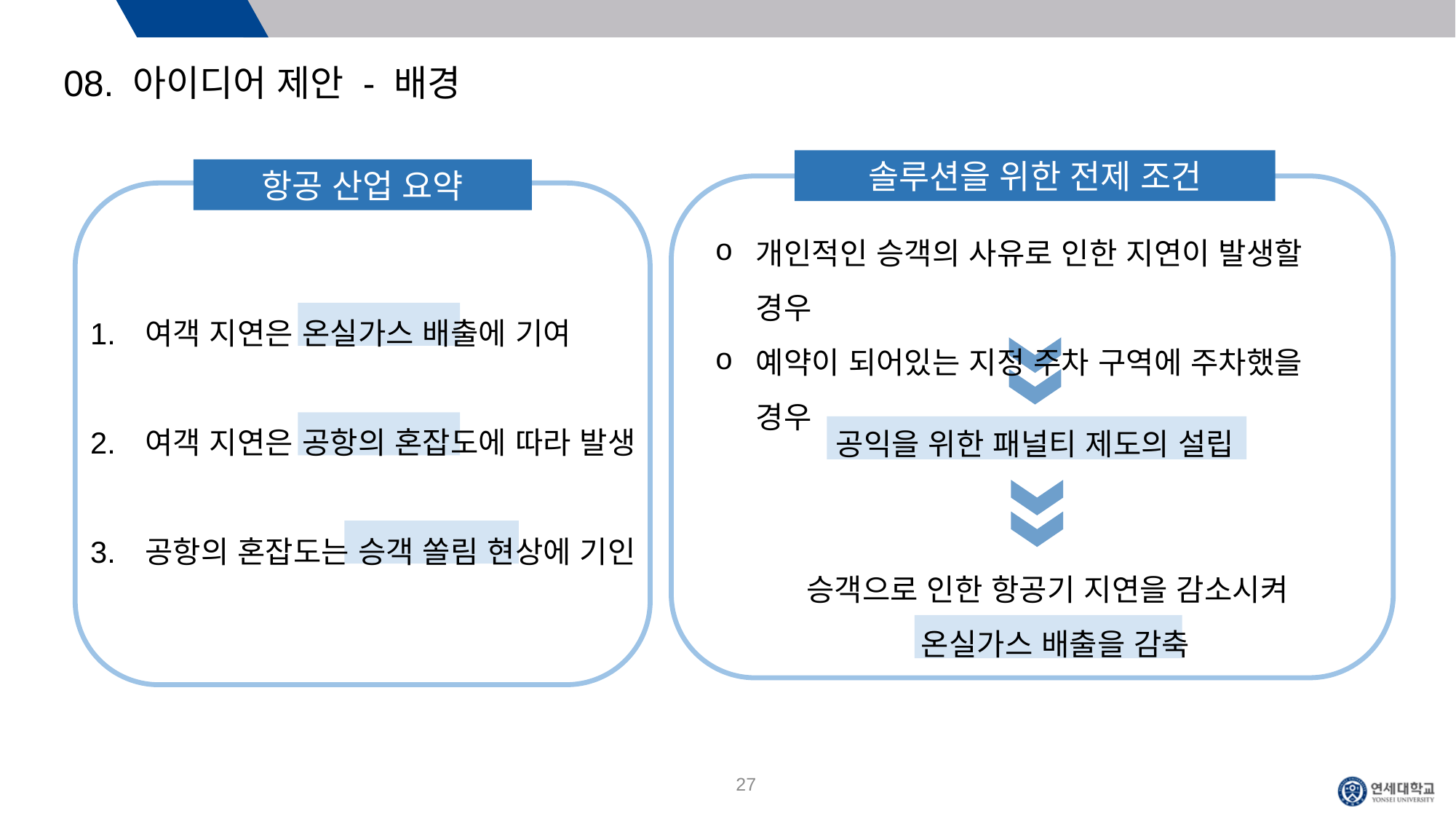

08. 아이디어 제안 - 배경
솔루션을 위한 전제 조건
항공 산업 요약

개인적인 승객의 사유로 인한 지연이 발생할 경우
예약이 되어있는 지정 주차 구역에 주차했을 경우
여객 지연은 온실가스 배출에 기여
여객 지연은 공항의 혼잡도에 따라 발생
공항의 혼잡도는 승객 쏠림 현상에 기인

공익을 위한 패널티 제도의 설립

승객으로 인한 항공기 지연을 감소시켜
 온실가스 배출을 감축

27